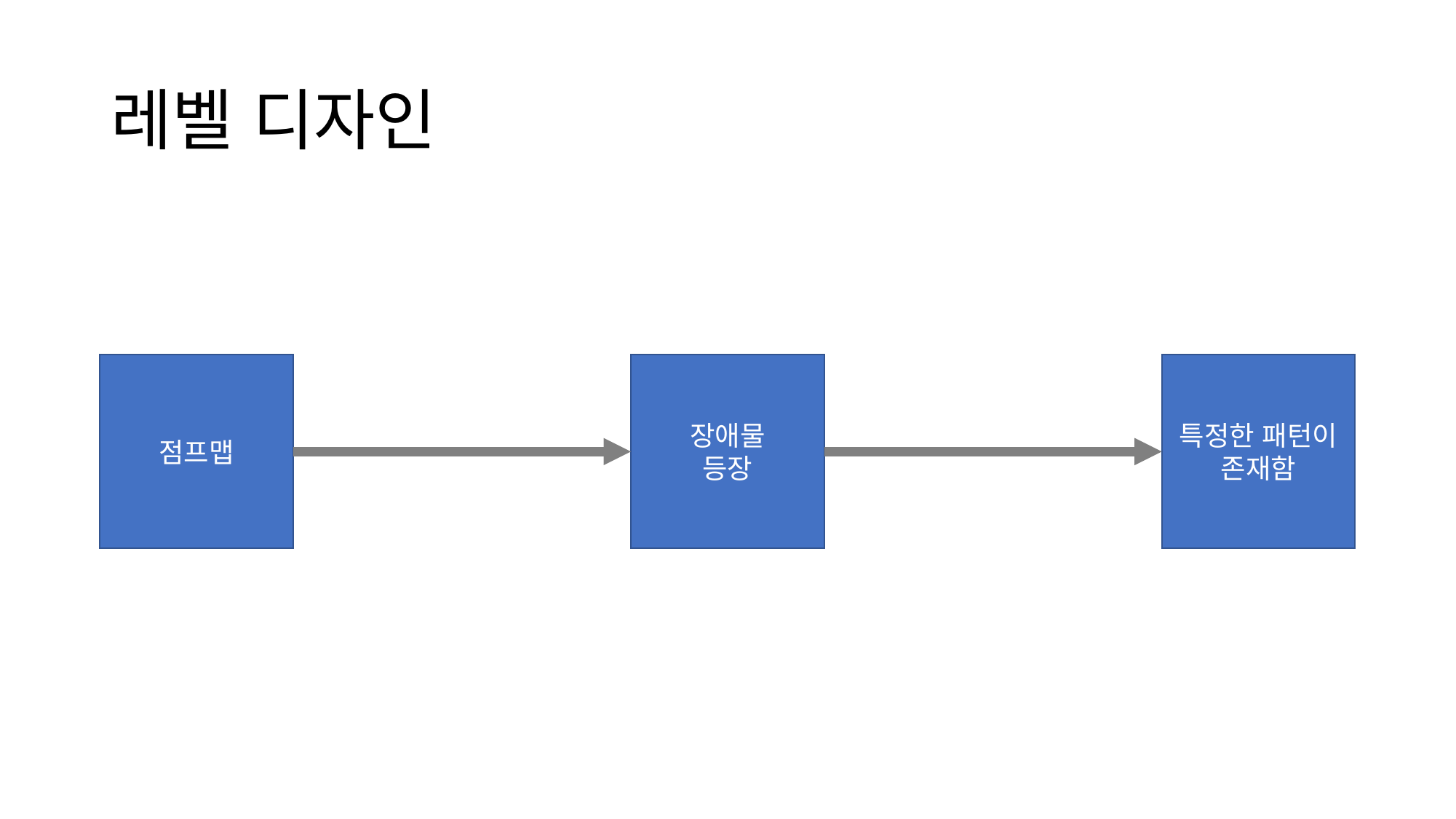

# 레벨 디자인
점프맵
장애물
등장
특정한 패턴이 존재함